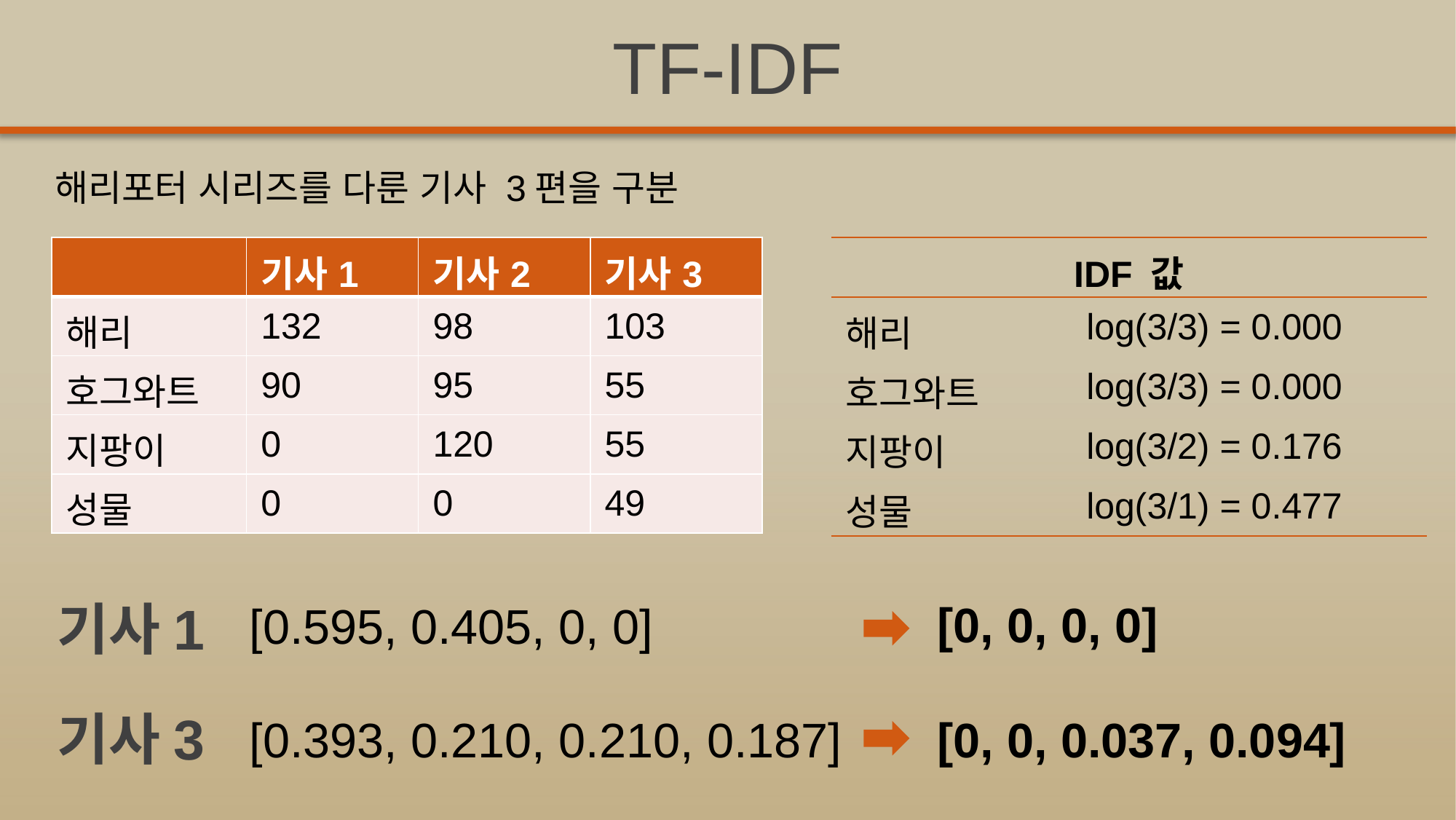

TF-IDF

해리포터 시리즈를 다룬 기사 3편을 구분
|  | 기사1 | 기사2 | 기사3 |
| --- | --- | --- | --- |
| 해리 | 132 | 98 | 103 |
| 호그와트 | 90 | 95 | 55 |
| 지팡이 | 0 | 120 | 55 |
| 성물 | 0 | 0 | 49 |
| IDF 값 |  |
| --- | --- |
| 해리 | log(3/3) = 0.000 |
| 호그와트 | log(3/3) = 0.000 |
| 지팡이 | log(3/2) = 0.176 |
| 성물 | log(3/1) = 0.477 |
기사1
[0, 0, 0, 0]
[0.595, 0.405, 0, 0]

기사3
[0.393, 0.210, 0.210, 0.187]
[0, 0, 0.037, 0.094]